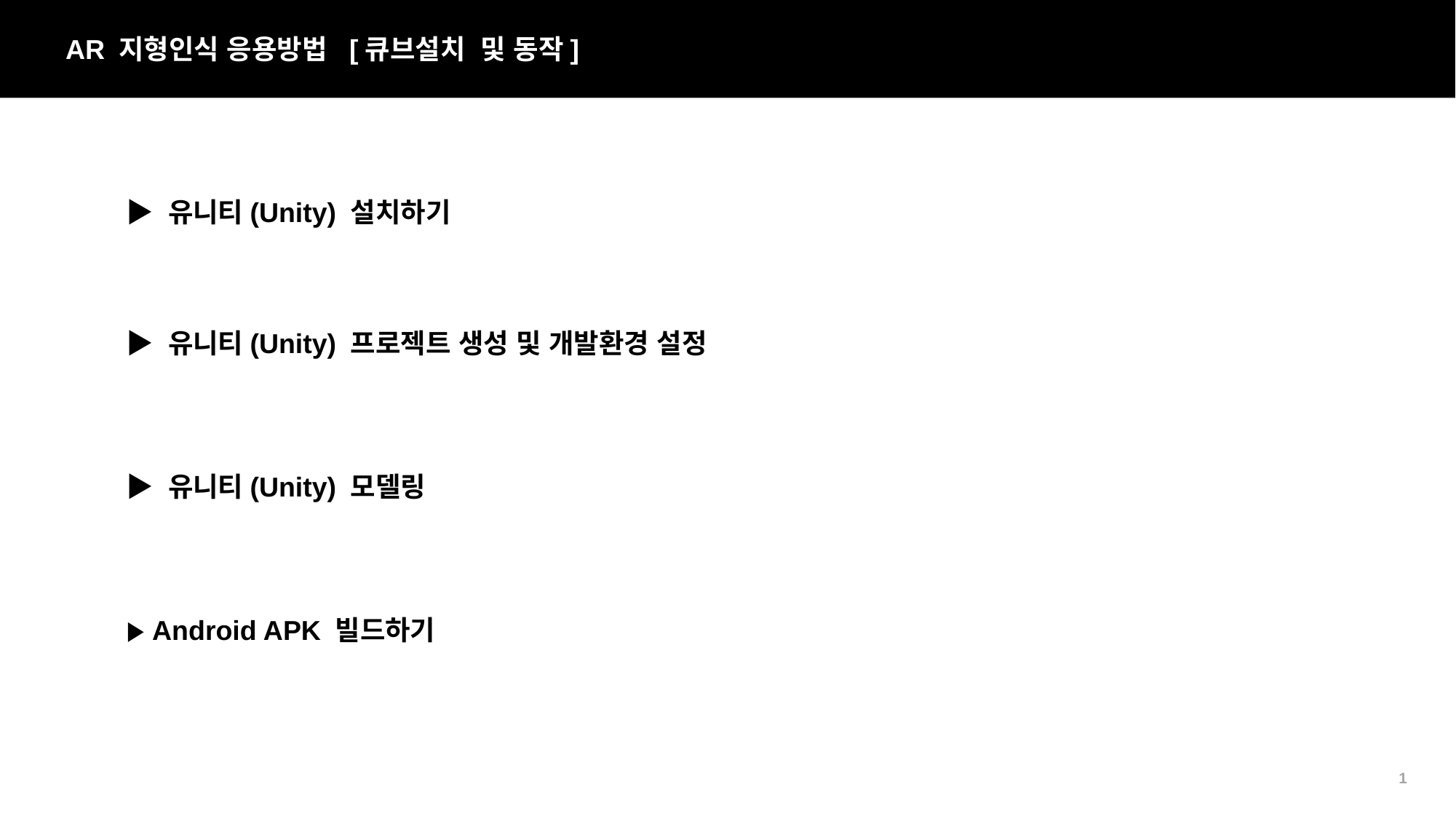

AR 지형인식 응용방법  [큐브설치  및 동작]
▶ 유니티(Unity) 설치하기
▶ 유니티(Unity) 프로젝트 생성 및 개발환경 설정
▶ 유니티(Unity) 모델링
▶ Android APK 빌드하기
1